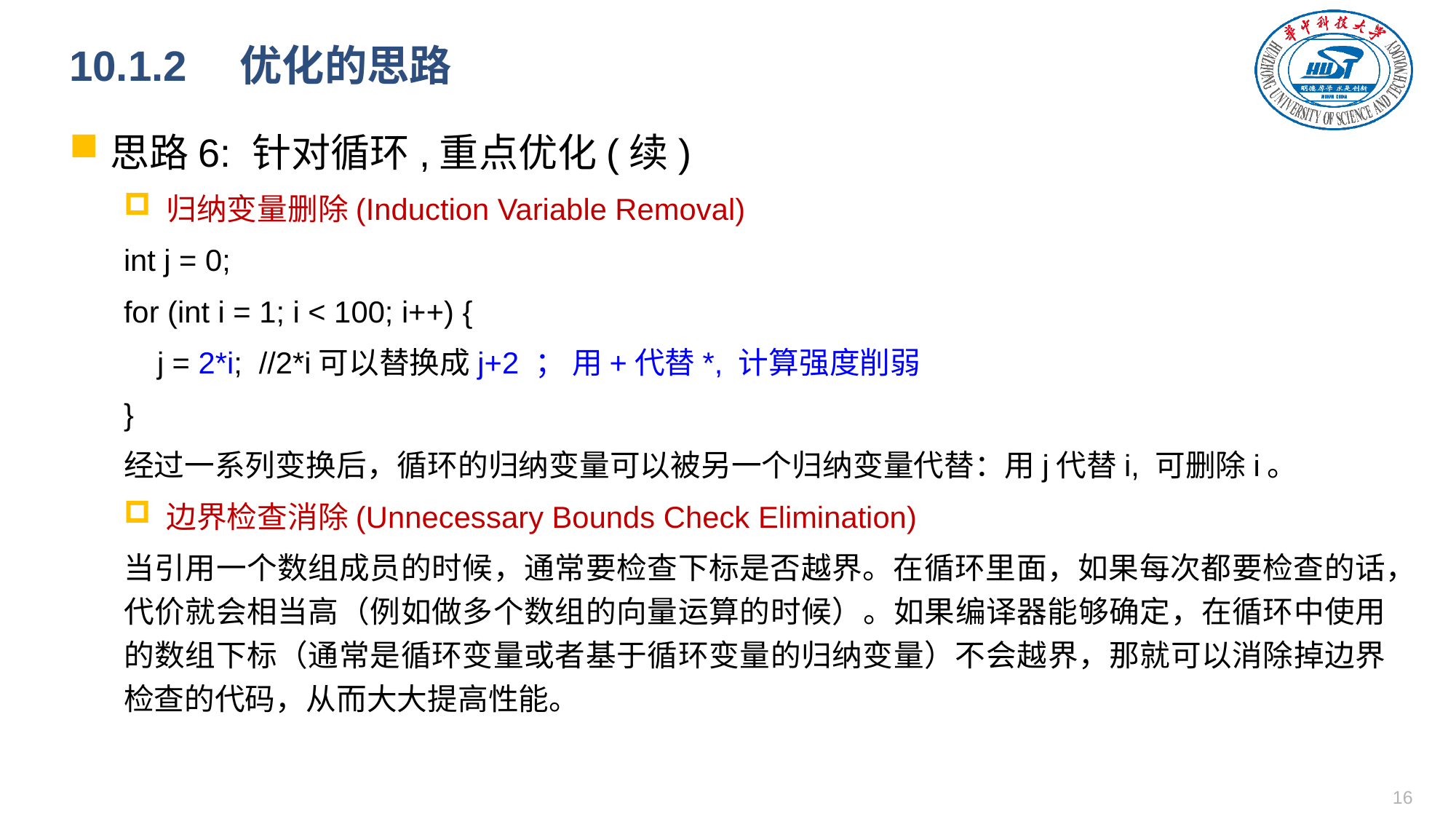

# 10.1.2　优化的思路
思路6: 针对循环,重点优化(续)
归纳变量删除(Induction Variable Removal)
int j = 0;
for (int i = 1; i < 100; i++) {
    j = 2*i;  //2*i可以替换成j+2 ； 用+代替*, 计算强度削弱
}
经过一系列变换后，循环的归纳变量可以被另一个归纳变量代替：用j代替i, 可删除i。
边界检查消除(Unnecessary Bounds Check Elimination)
当引用一个数组成员的时候，通常要检查下标是否越界。在循环里面，如果每次都要检查的话，代价就会相当高（例如做多个数组的向量运算的时候）。如果编译器能够确定，在循环中使用的数组下标（通常是循环变量或者基于循环变量的归纳变量）不会越界，那就可以消除掉边界检查的代码，从而大大提高性能。
16